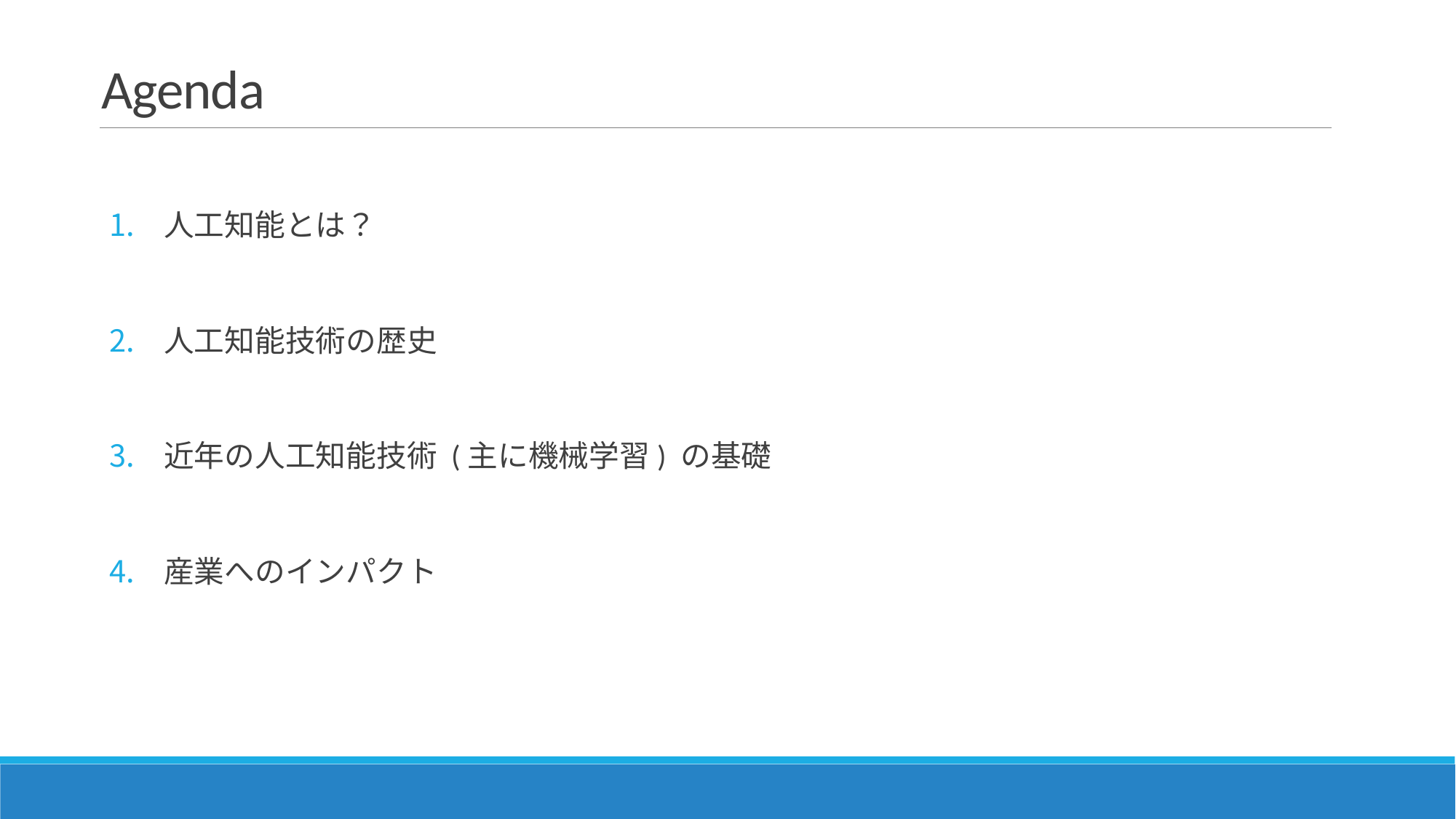

# Agenda

人工知能とは？

人工知能技術の歴史

近年の人工知能技術 (主に機械学習) の基礎

産業へのインパクト